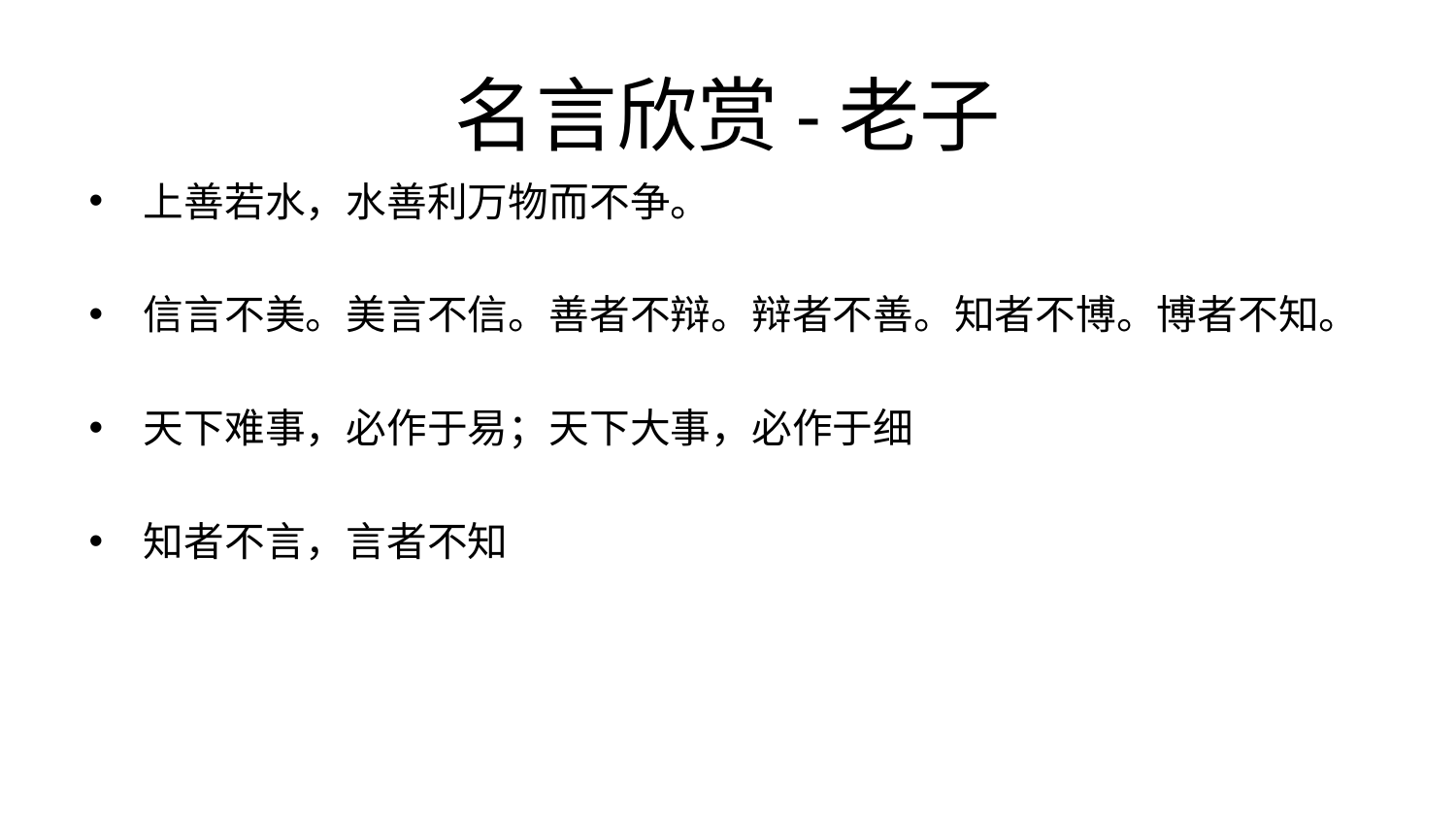

# 名言欣赏-老子
上善若水，水善利万物而不争。

信言不美。美言不信。善者不辩。辩者不善。知者不博。博者不知。

天下难事，必作于易；天下大事，必作于细

知者不言，言者不知
2